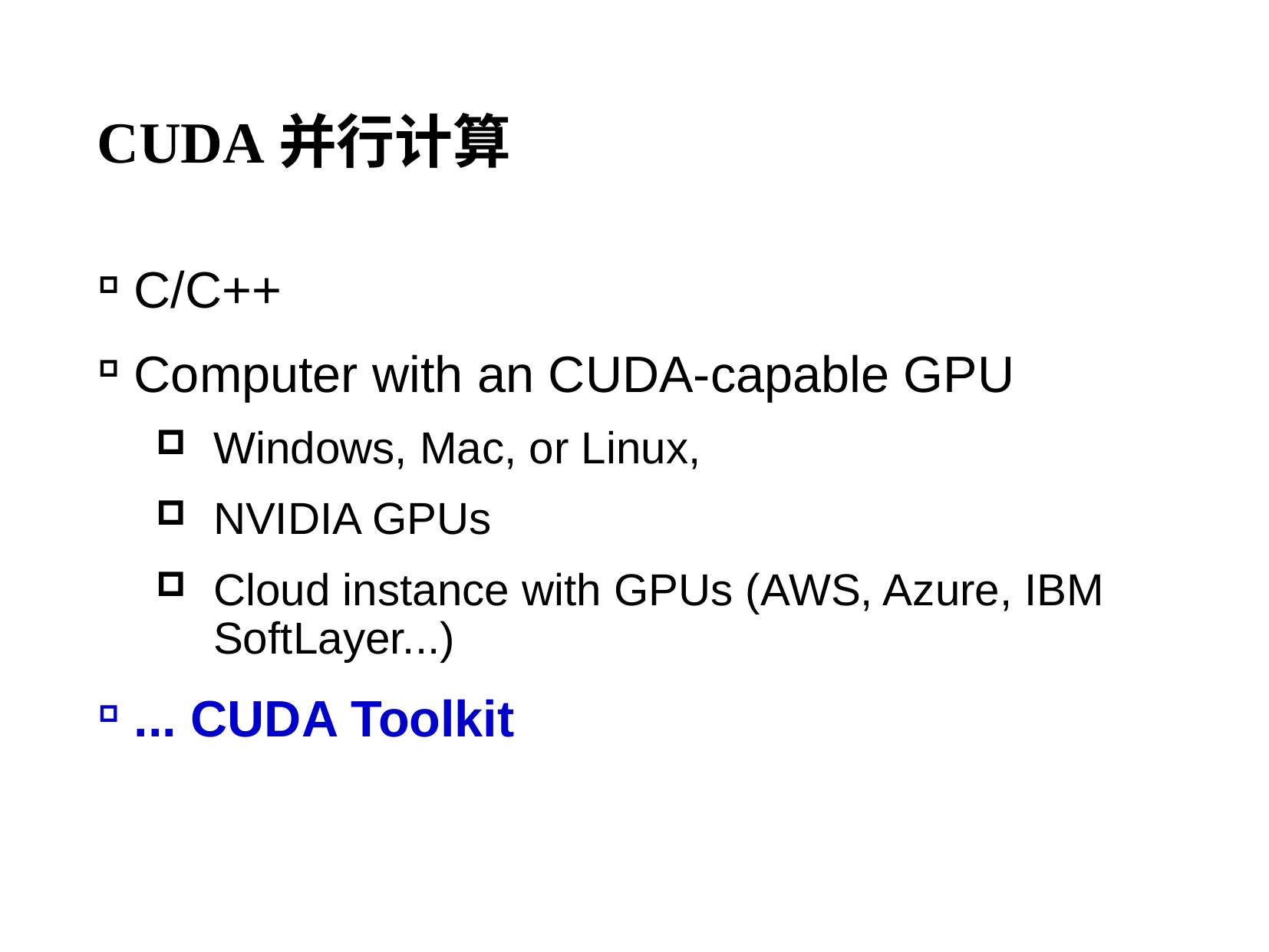

# CUDA并行计算
C/C++
Computer with an CUDA-capable GPU
Windows, Mac, or Linux,
NVIDIA GPUs
Cloud instance with GPUs (AWS, Azure, IBM SoftLayer...)
... CUDA Toolkit